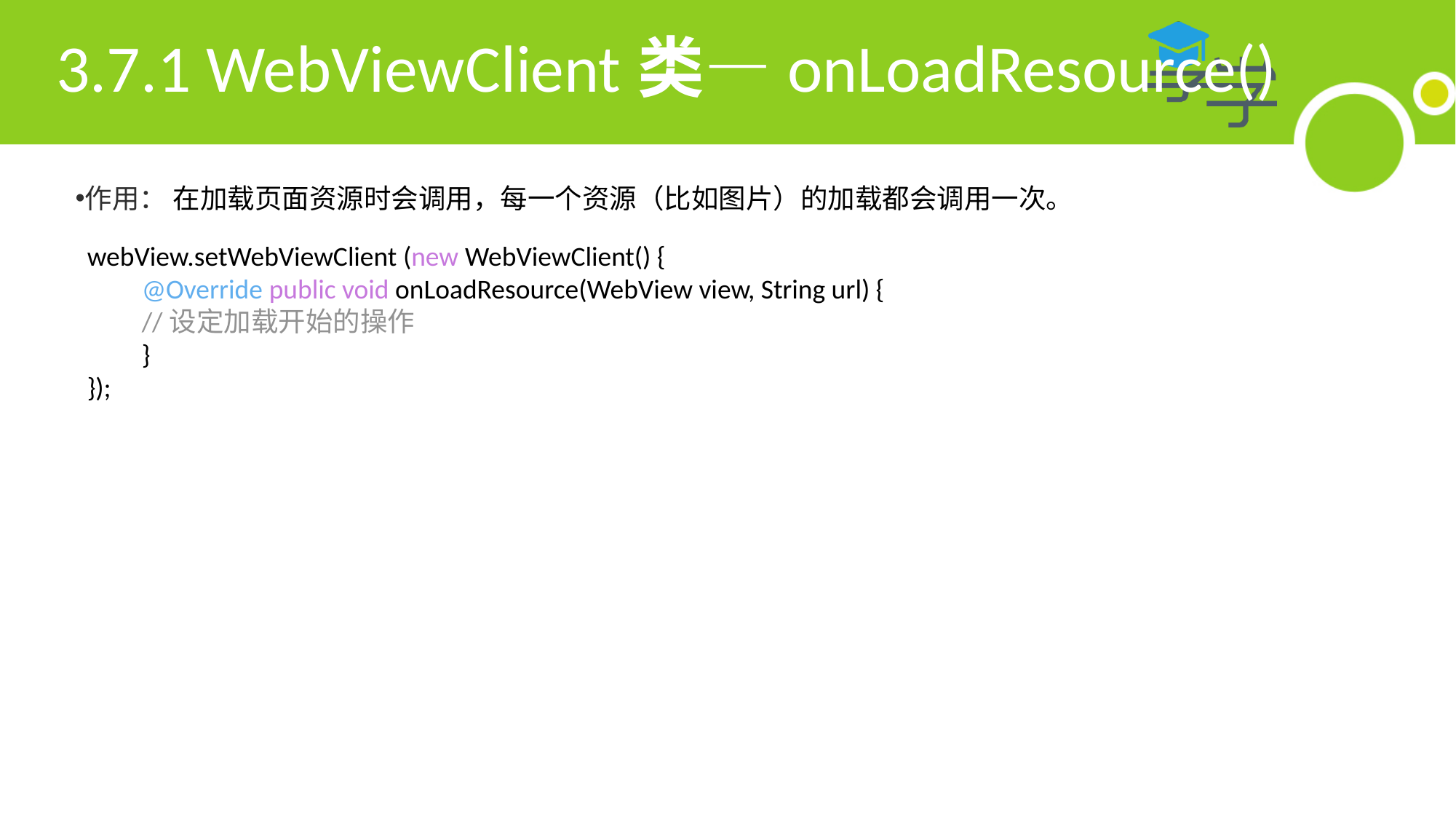

# 3.7.1 WebViewClient类—onLoadResource()
作用： 在加载页面资源时会调用，每一个资源（比如图片）的加载都会调用一次。
webView.setWebViewClient (new WebViewClient() {
@Override public void onLoadResource(WebView view, String url) {
//设定加载开始的操作
}
});